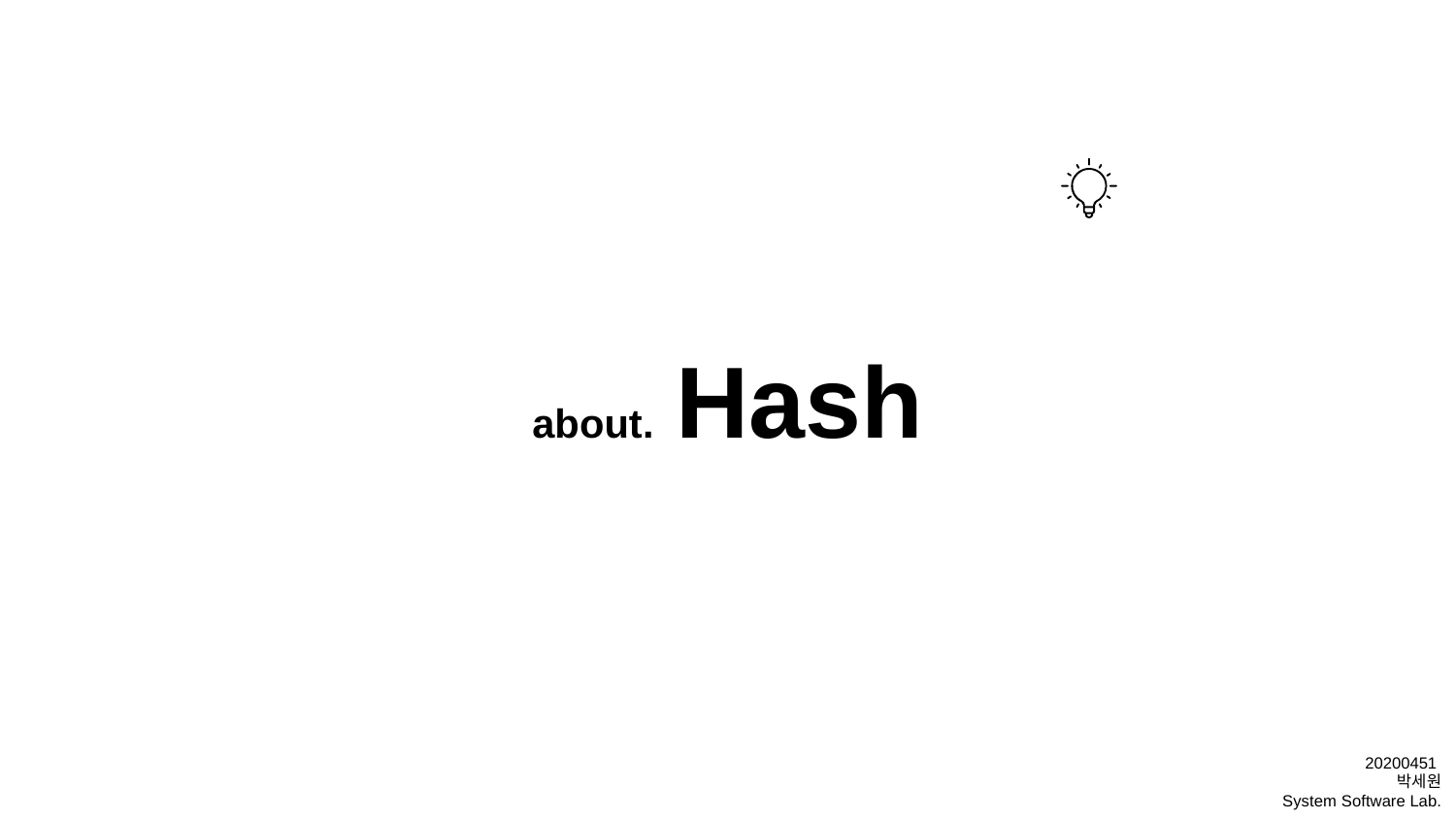

# about.  Hash
20200451
박세원
System Software Lab.